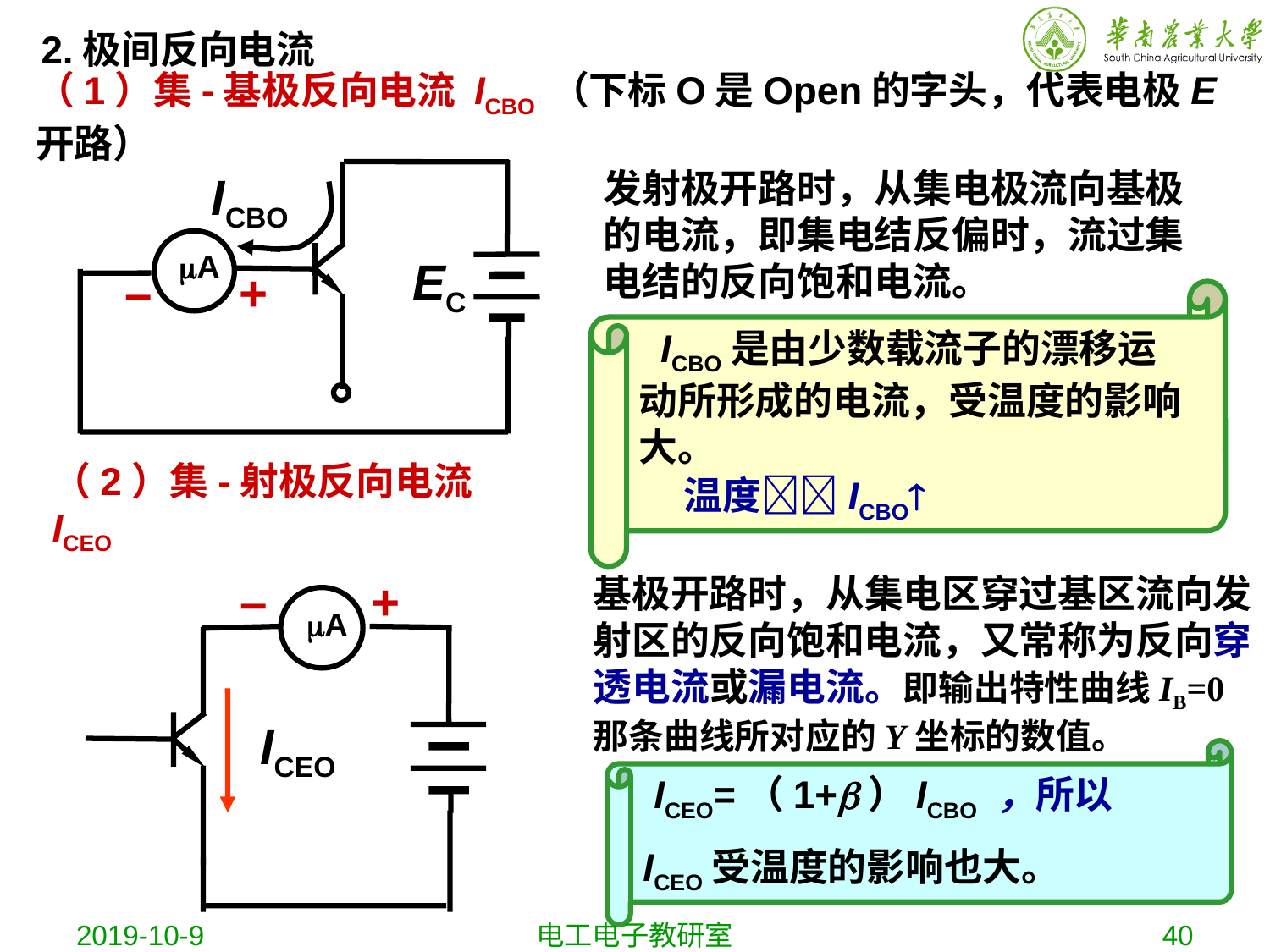

2.极间反向电流
（1）集-基极反向电流 ICBO （下标O是Open的字头，代表电极E开路）
发射极开路时，从集电极流向基极的电流，即集电结反偏时，流过集电结的反向饱和电流。

μA
EC
–
+

ICBO

  ICBO是由少数载流子的漂移运动所形成的电流，受温度的影响大。
    温度↑→ICBO↑
（2）集-射极反向电流ICEO
–
+

μA

ICEO

基极开路时，从集电区穿过基区流向发射区的反向饱和电流，又常称为反向穿透电流或漏电流。即输出特性曲线IB=0那条曲线所对应的Y坐标的数值。
 ICEO=（1+β）ICBO ，所以
ICEO受温度的影响也大。
2019-10-9
电工电子教研室
40